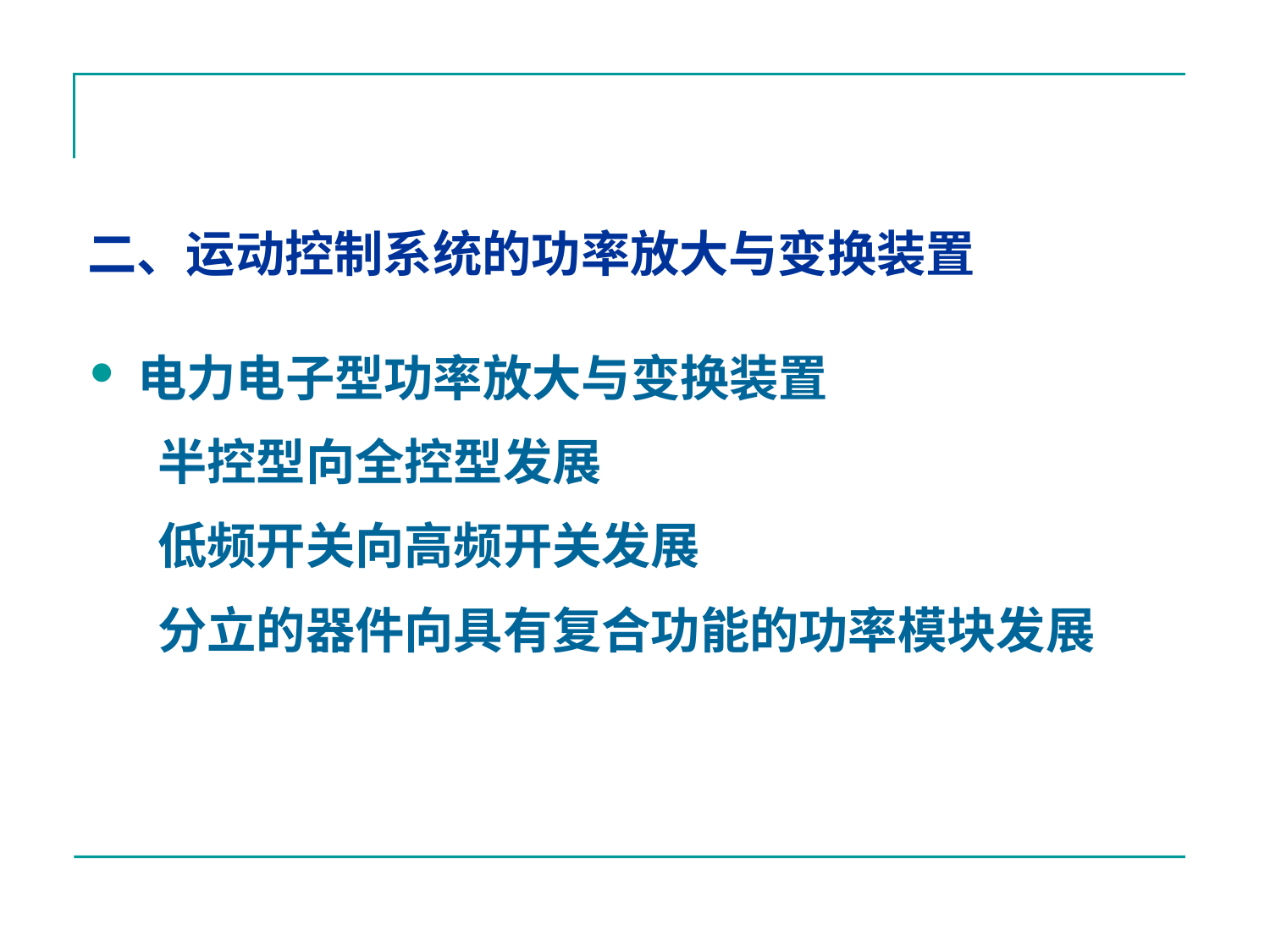

# 二、运动控制系统的功率放大与变换装置
电力电子型功率放大与变换装置
     半控型向全控型发展
     低频开关向高频开关发展
     分立的器件向具有复合功能的功率模块发展